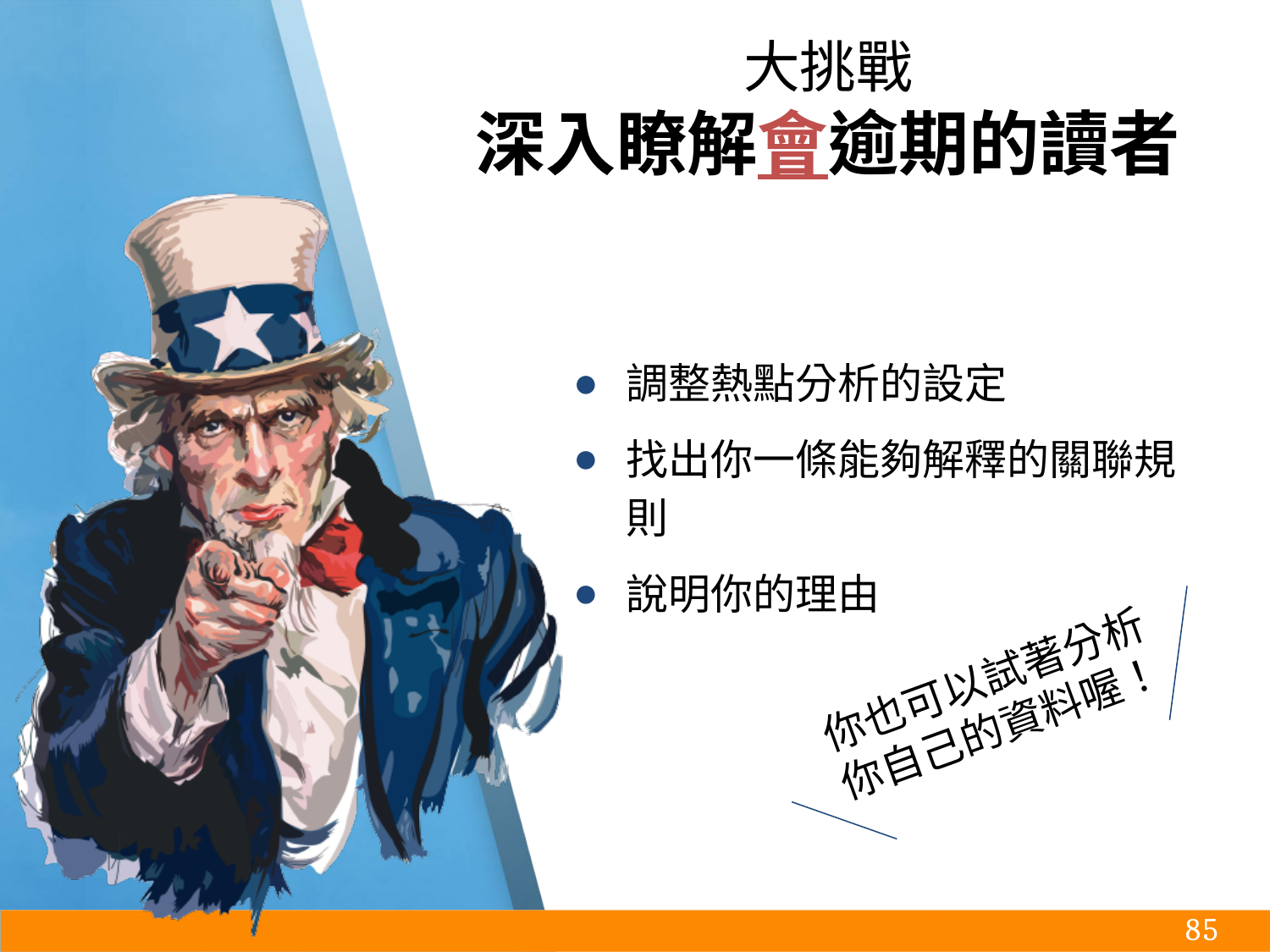

# 大挑戰
深入瞭解會逾期的讀者
調整熱點分析的設定
找出你一條能夠解釋的關聯規則
說明你的理由
你也可以試著分析
你自己的資料喔！
85